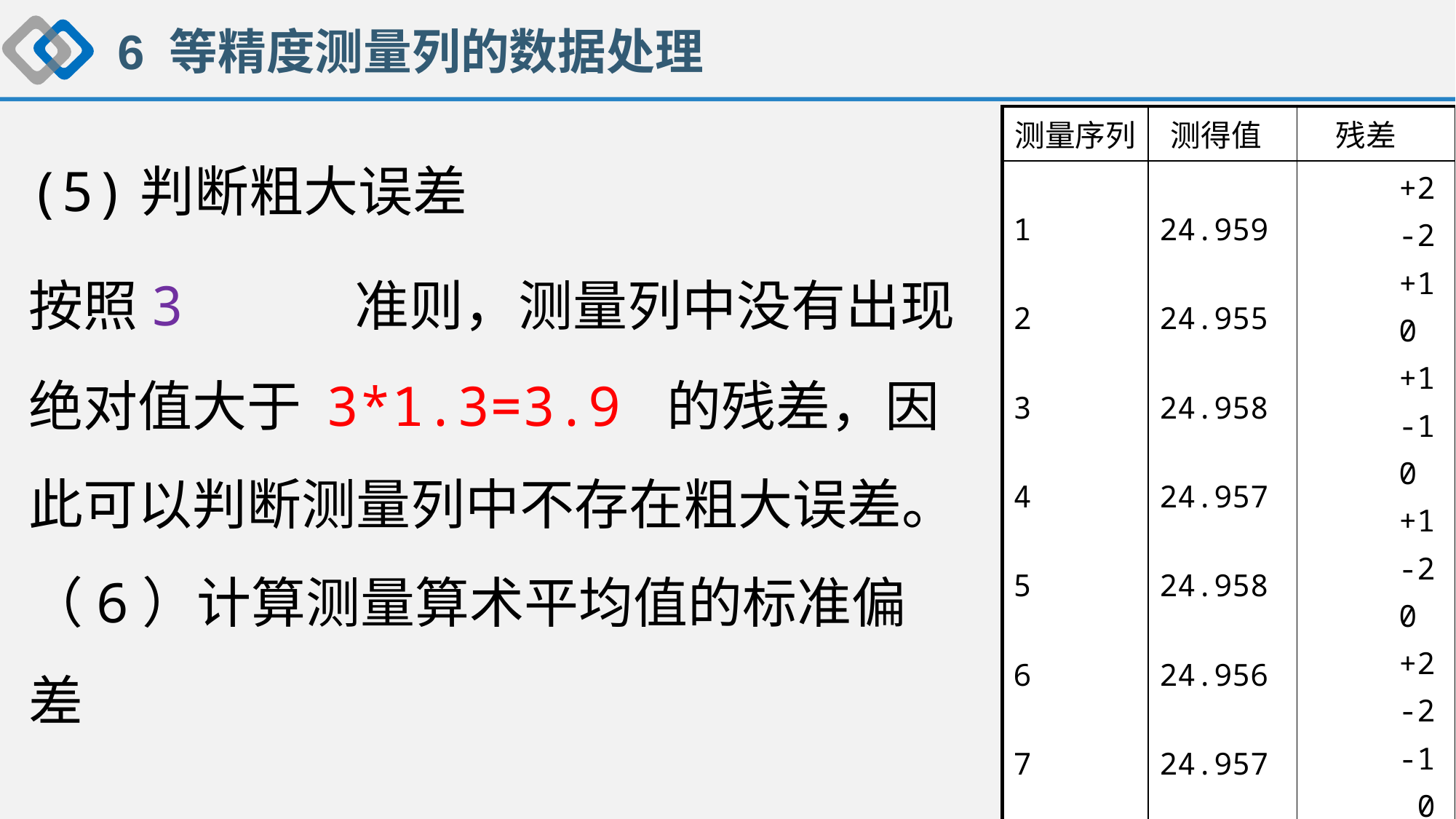

6 等精度测量列的数据处理
| 测量序列 | 测得值 | 残差 |
| --- | --- | --- |
| 1 2 3 4 5 6 7 8 9 10 11 12 13 14 15 | 24.959 24.955 24.958 24.957 24.958 24.956 24.957 24.958 24.955 24.957 24.959 24.955 24.956 24.957 24.958 | +2 -2 +1 0 +1 -1 0 +1 -2 0 +2 -2 -1 0 +1 |
(5)判断粗大误差
按照3    准则，测量列中没有出现绝对值大于 3*1.3=3.9 的残差，因此可以判断测量列中不存在粗大误差。
（6）计算测量算术平均值的标准偏差